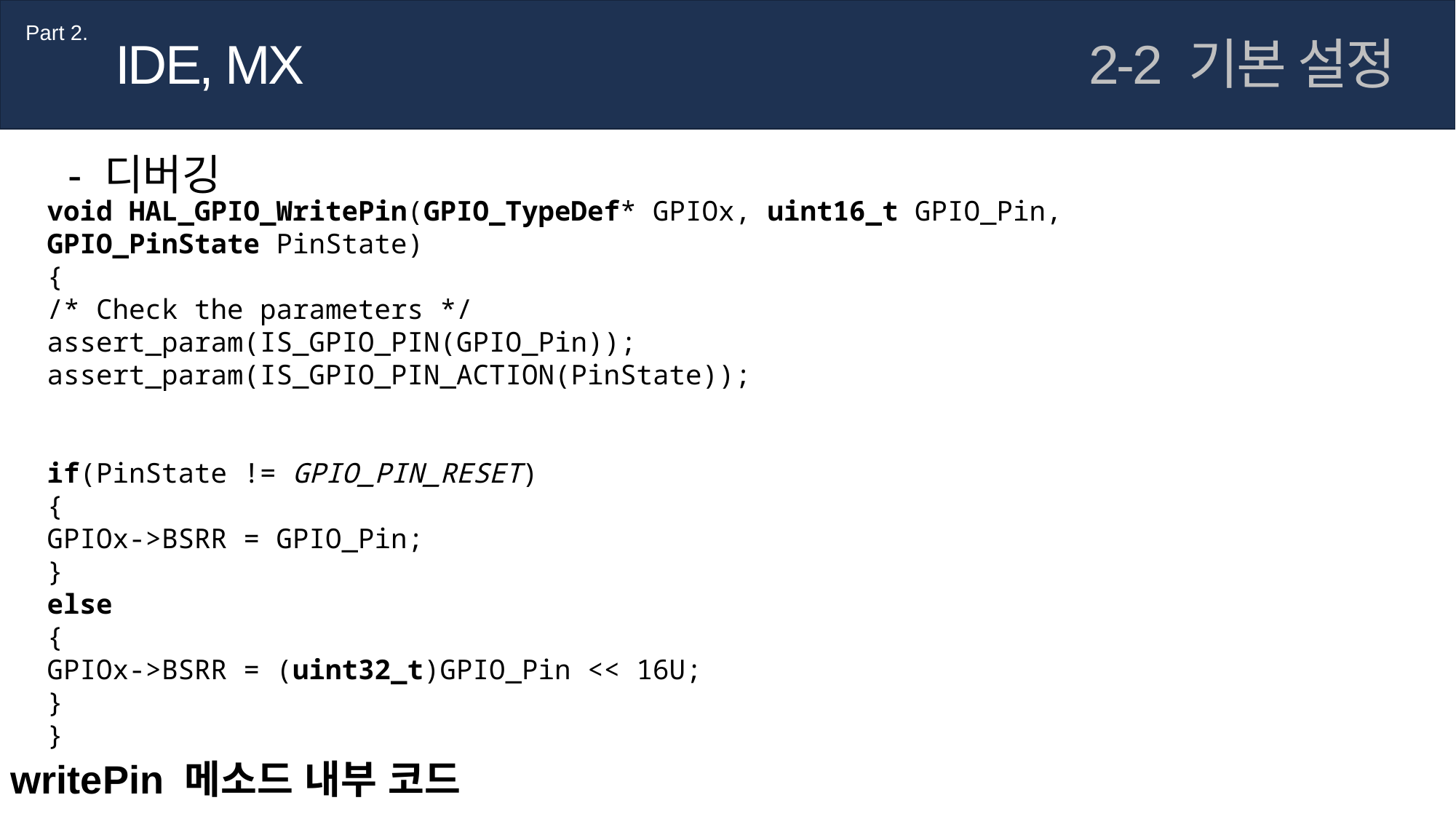

Part 2.
IDE, MX
2-2 기본 설정
- 디버깅
void HAL_GPIO_WritePin(GPIO_TypeDef* GPIOx, uint16_t GPIO_Pin, GPIO_PinState PinState)
{
/* Check the parameters */
assert_param(IS_GPIO_PIN(GPIO_Pin));
assert_param(IS_GPIO_PIN_ACTION(PinState));

if(PinState != GPIO_PIN_RESET)
{
GPIOx->BSRR = GPIO_Pin;
}
else
{
GPIOx->BSRR = (uint32_t)GPIO_Pin << 16U;
}
}

writePin 메소드 내부 코드